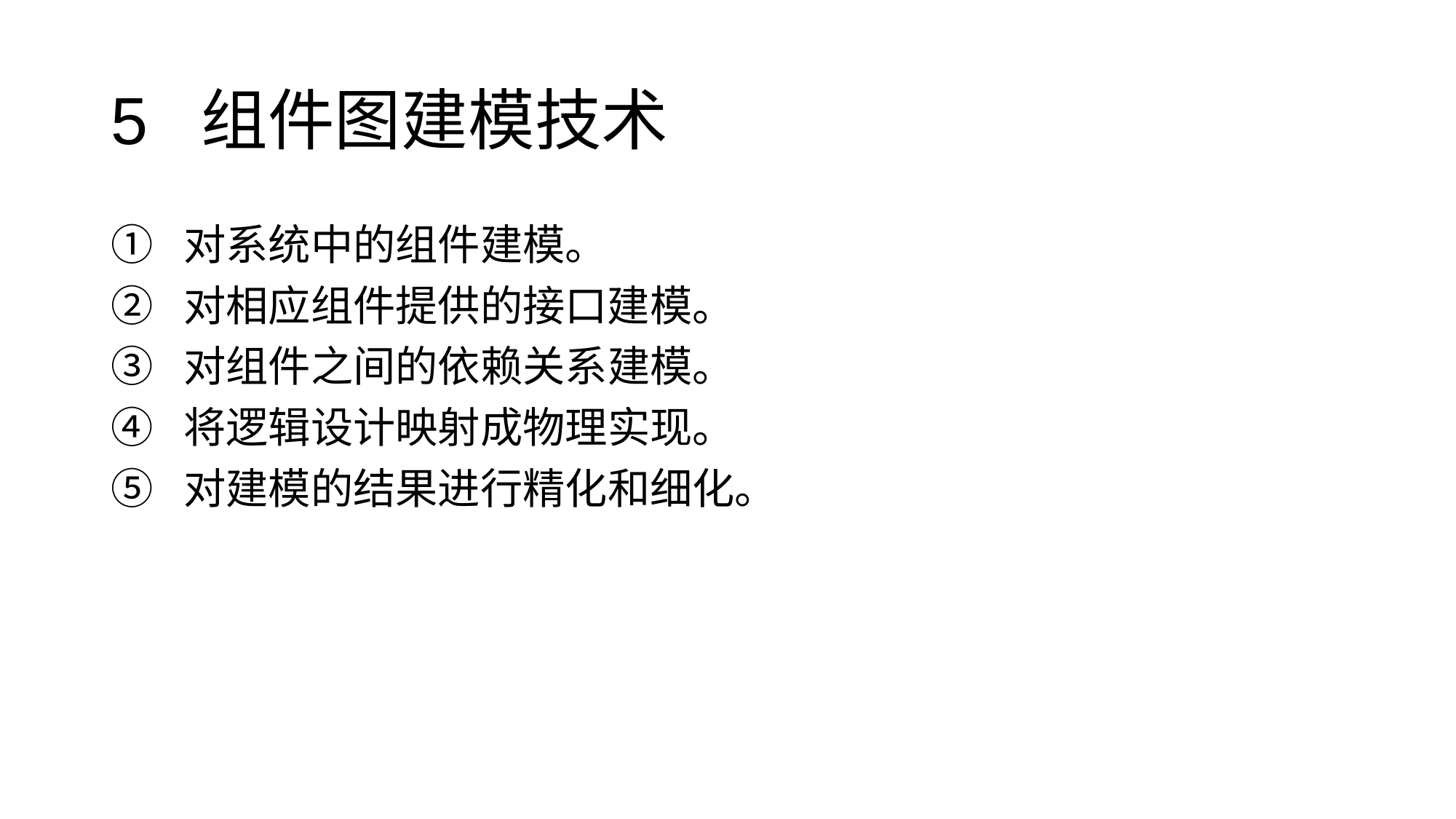

# 5  组件图建模技术
对系统中的组件建模。
对相应组件提供的接口建模。
对组件之间的依赖关系建模。
将逻辑设计映射成物理实现。
对建模的结果进行精化和细化。